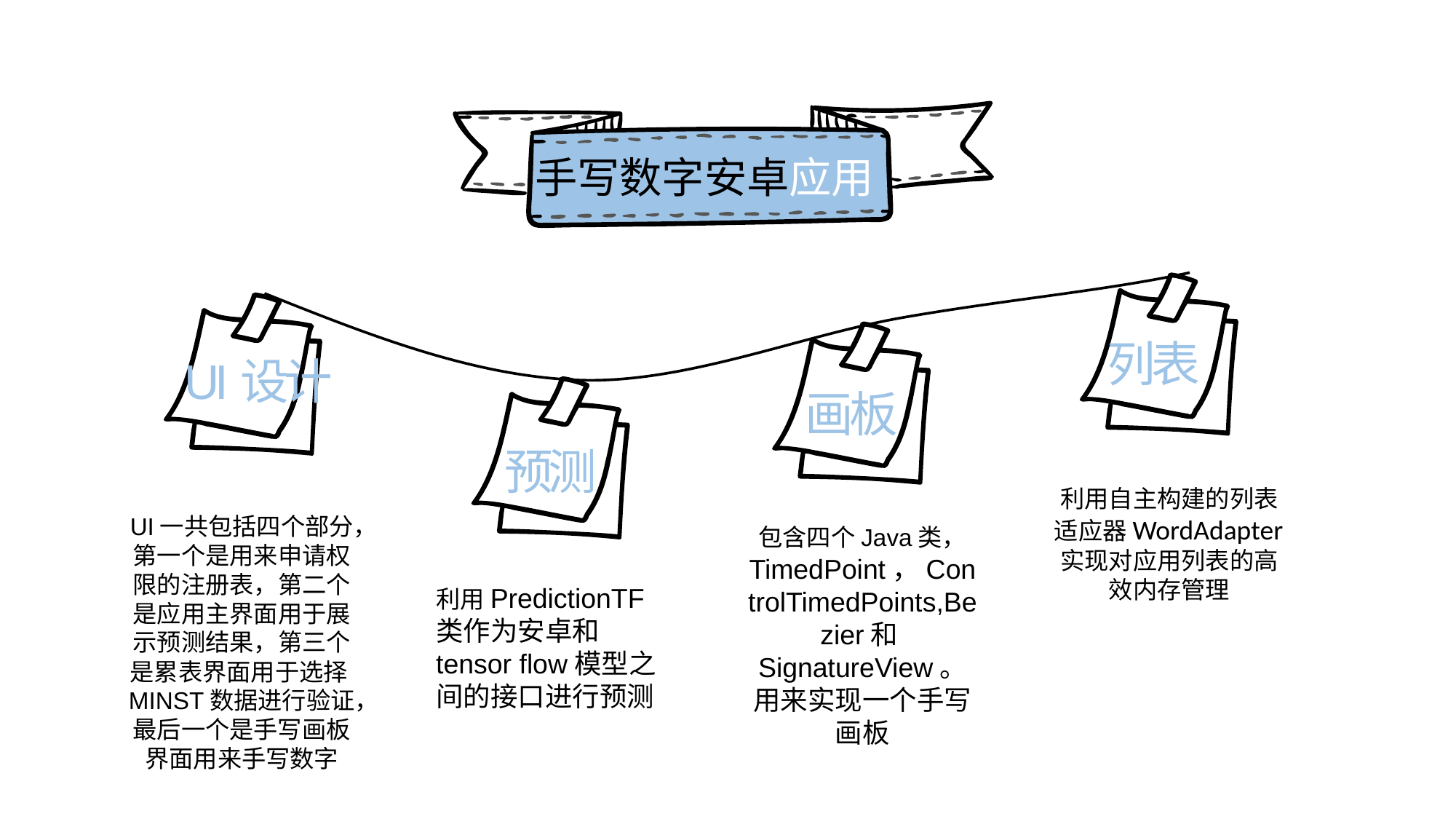

手写数字安卓应用

列表
UI设计

画板
预测
利用自主构建的列表适应器WordAdapter实现对应用列表的高效内存管理
UI一共包括四个部分，第一个是用来申请权限的注册表，第二个是应用主界面用于展示预测结果，第三个是累表界面用于选择MINST数据进行验证，最后一个是手写画板界面用来手写数字
包含四个Java类， TimedPoint，ControlTimedPoints,Bezier和SignatureView。用来实现一个手写画板
利用PredictionTF类作为安卓和tensor flow模型之间的接口进行预测